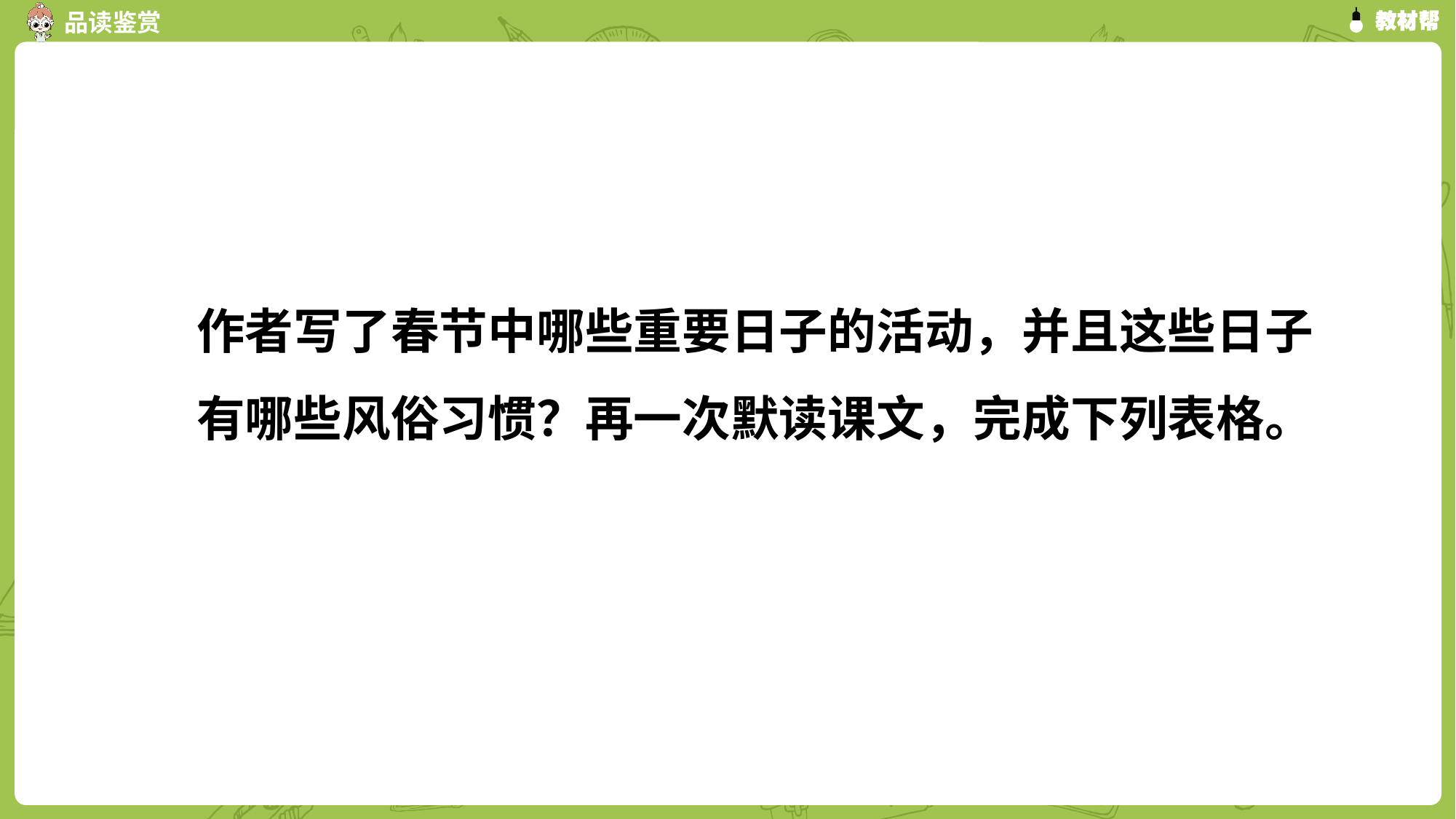

作者写了春节中哪些重要日子的活动，并且这些日子有哪些风俗习惯？再一次默读课文，完成下列表格。